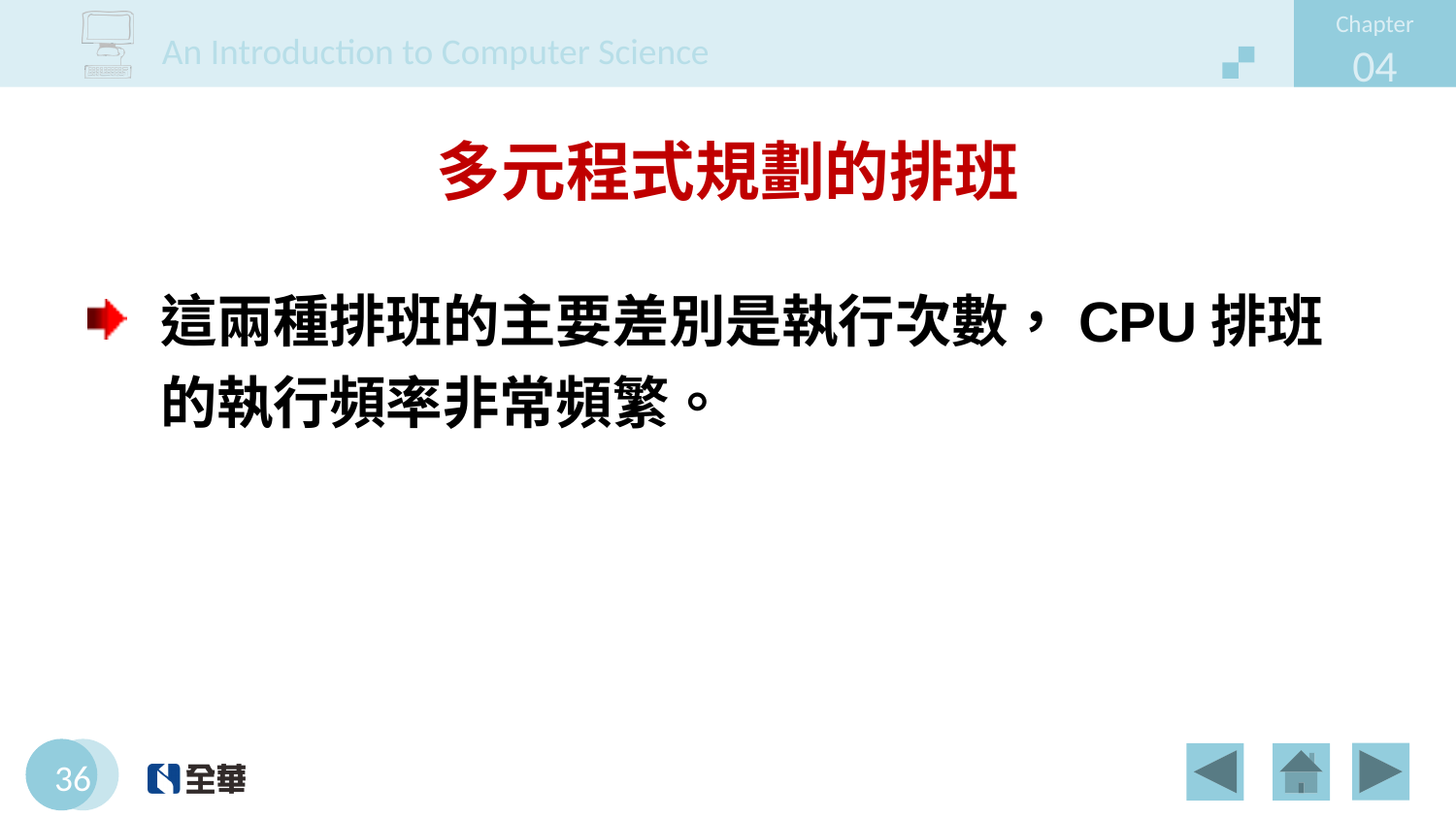

# 多元程式規劃的排班
這兩種排班的主要差別是執行次數，CPU排班的執行頻率非常頻繁。